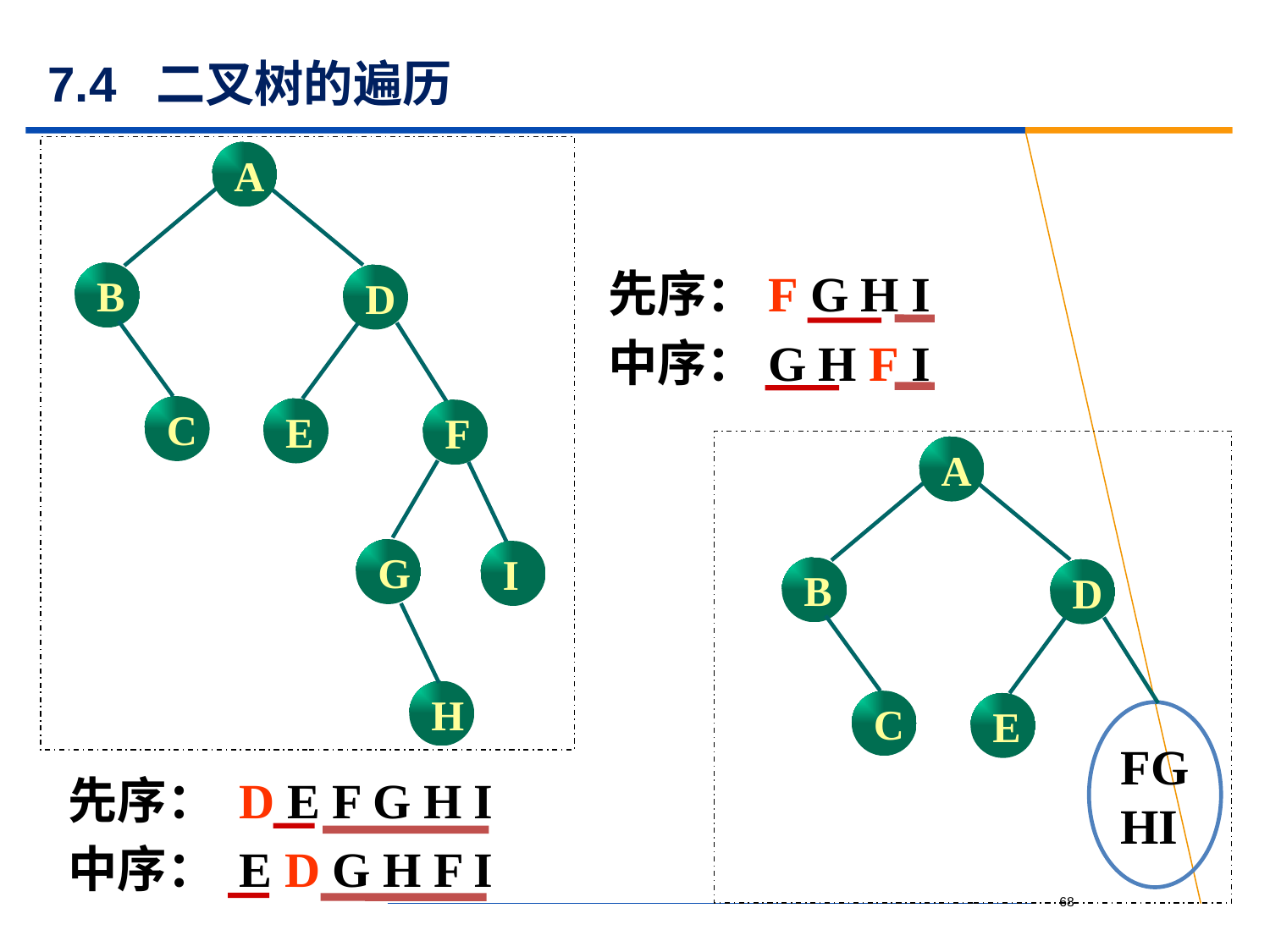

# 7.4  二叉树的遍历

A

B
D

C
E
F

G
I

H
先序：F G H I
中序：G H F I

A

B
D

C
E
FG
HI
先序： D E F G H I
中序： E D G H F I